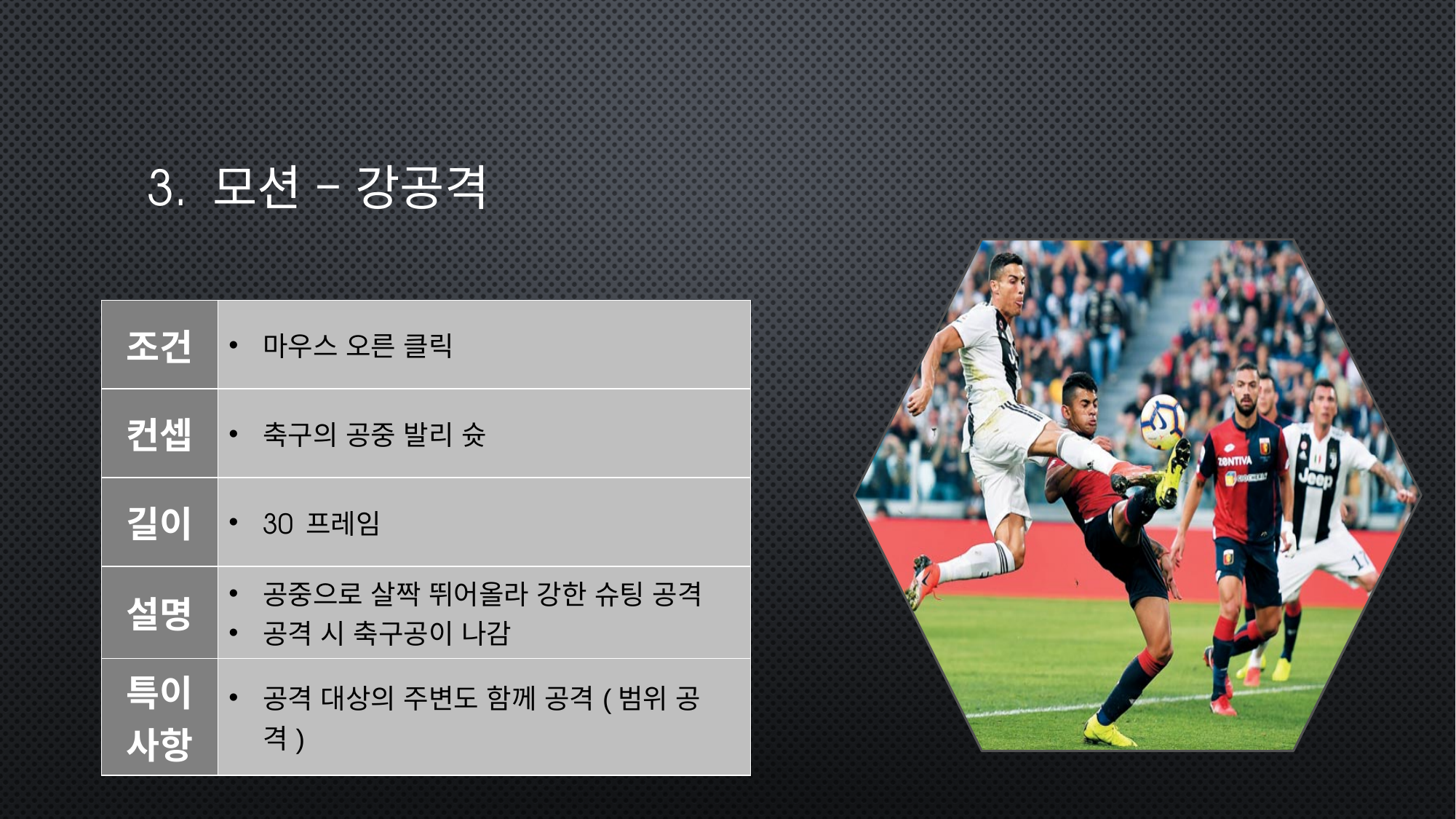

# 3. 모션 – 강공격

| 조건 | 마우스 오른 클릭 |
| --- | --- |
| 컨셉 | 축구의 공중 발리 슛 |
| 길이 | 30 프레임 |
| 설명 | 공중으로 살짝 뛰어올라 강한 슈팅 공격 공격 시 축구공이 나감 |
| 특이사항 | 공격 대상의 주변도 함께 공격(범위 공격) |